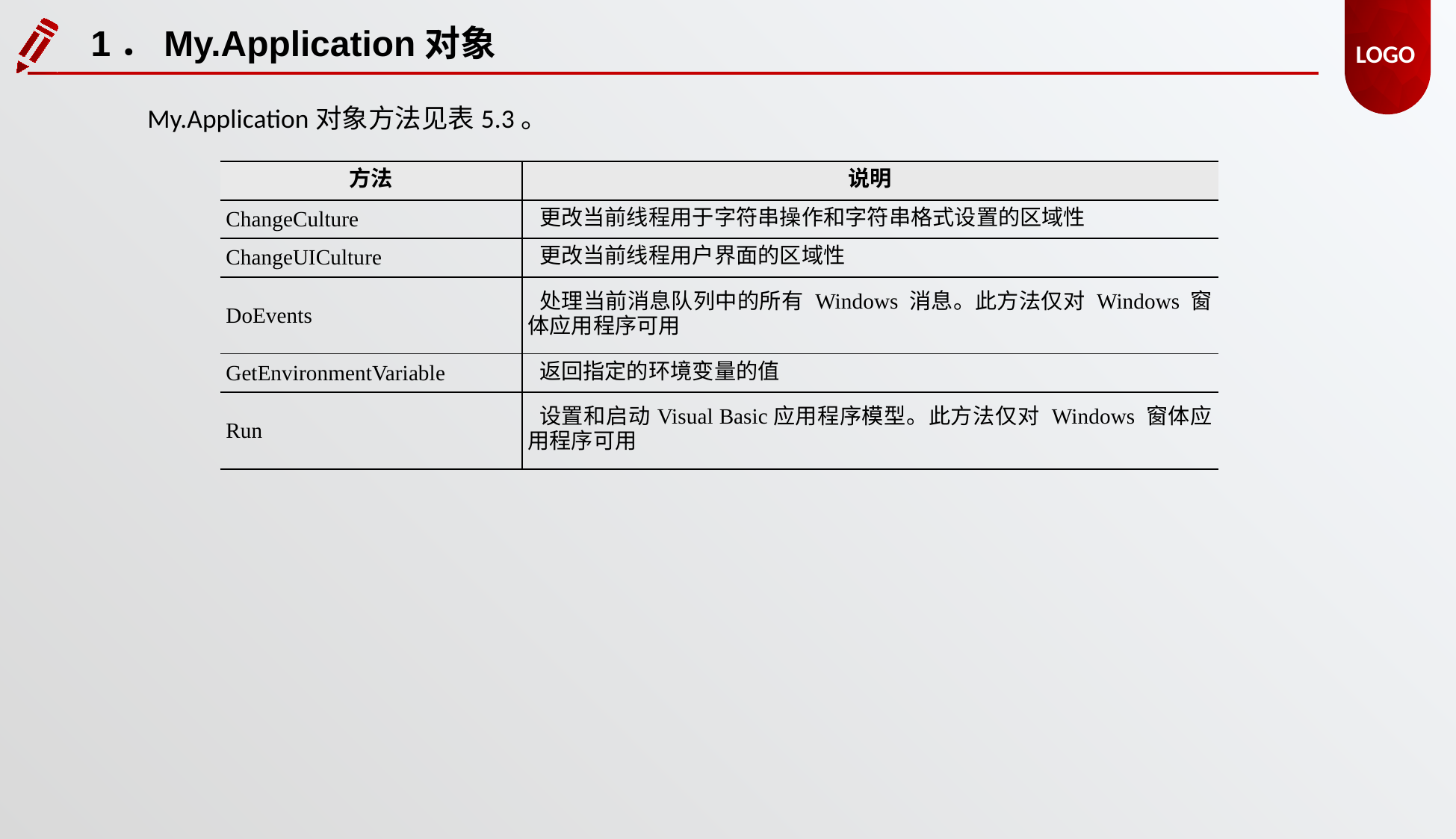

1．My.Application对象
My.Application对象方法见表5.3。
| 方法 | 说明 |
| --- | --- |
| ChangeCulture | 更改当前线程用于字符串操作和字符串格式设置的区域性 |
| ChangeUICulture | 更改当前线程用户界面的区域性 |
| DoEvents | 处理当前消息队列中的所有 Windows 消息。此方法仅对 Windows 窗体应用程序可用 |
| GetEnvironmentVariable | 返回指定的环境变量的值 |
| Run | 设置和启动Visual Basic应用程序模型。此方法仅对 Windows 窗体应用程序可用 |